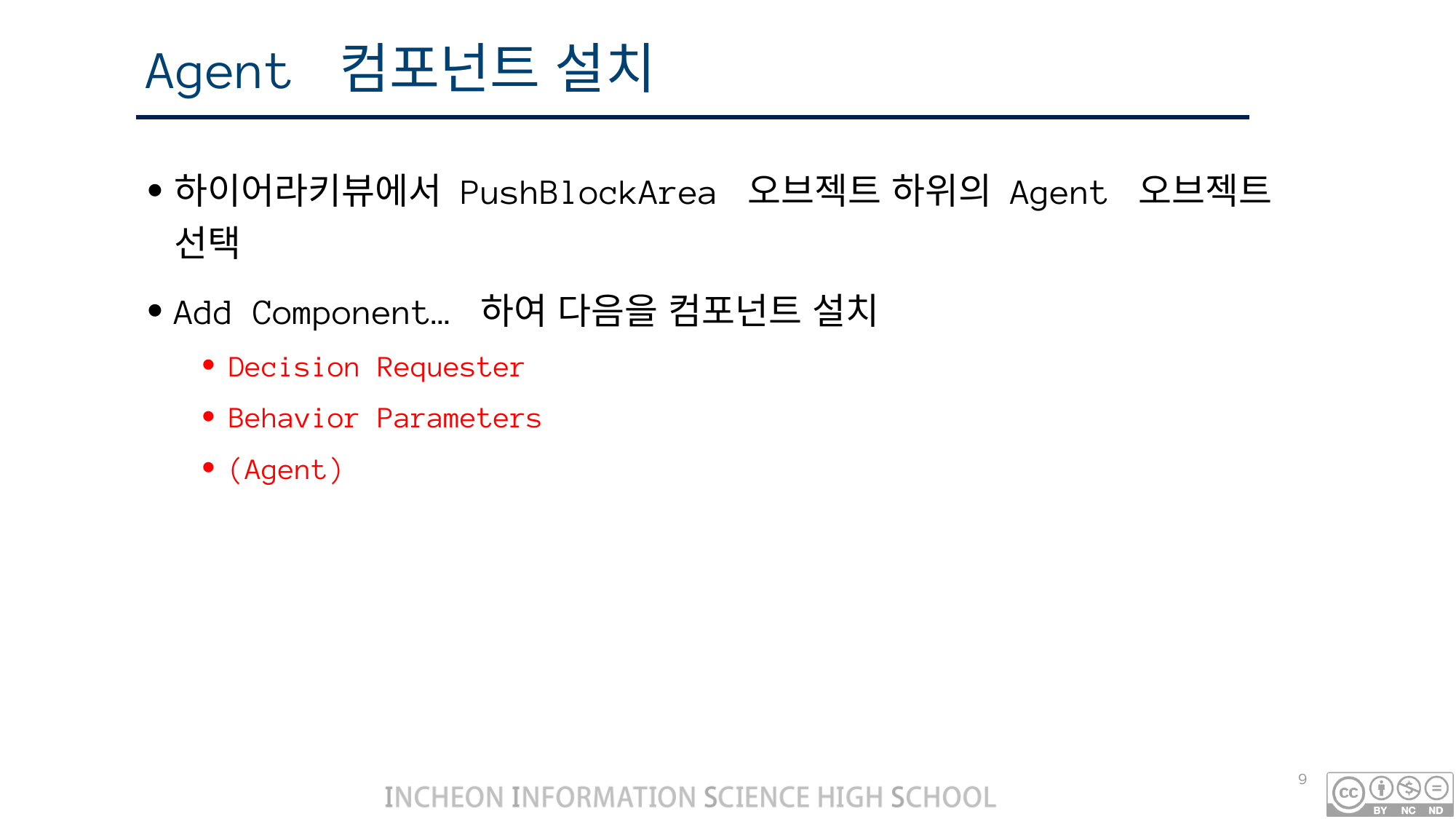

# Agent 컴포넌트 설치
하이어라키뷰에서 PushBlockArea 오브젝트 하위의 Agent 오브젝트 선택
Add Component… 하여 다음을 컴포넌트 설치
Decision Requester
Behavior Parameters
(Agent)

9